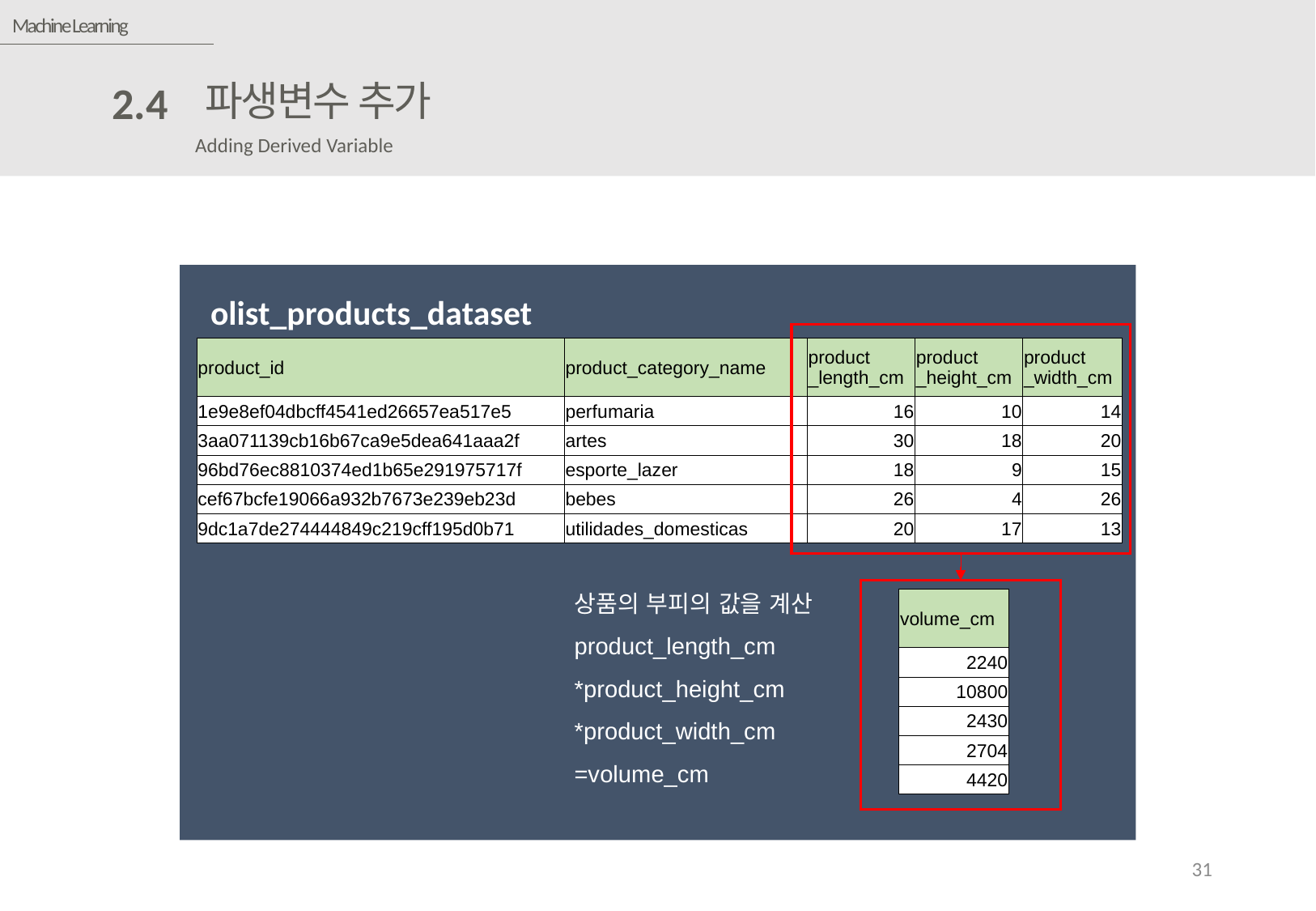

Machine Learning
파생변수 추가
2.4
Adding Derived Variable

olist_products_dataset

| product\_id | product\_category\_name | product \_length\_cm | product \_height\_cm | product \_width\_cm |
| --- | --- | --- | --- | --- |
| 1e9e8ef04dbcff4541ed26657ea517e5 | perfumaria | 16 | 10 | 14 |
| 3aa071139cb16b67ca9e5dea641aaa2f | artes | 30 | 18 | 20 |
| 96bd76ec8810374ed1b65e291975717f | esporte\_lazer | 18 | 9 | 15 |
| cef67bcfe19066a932b7673e239eb23d | bebes | 26 | 4 | 26 |
| 9dc1a7de274444849c219cff195d0b71 | utilidades\_domesticas | 20 | 17 | 13 |

| volume\_cm |
| --- |
| 2240 |
| 10800 |
| 2430 |
| 2704 |
| 4420 |
상품의 부피의 값을 계산
product_length_cm
*product_height_cm
*product_width_cm
=volume_cm

31